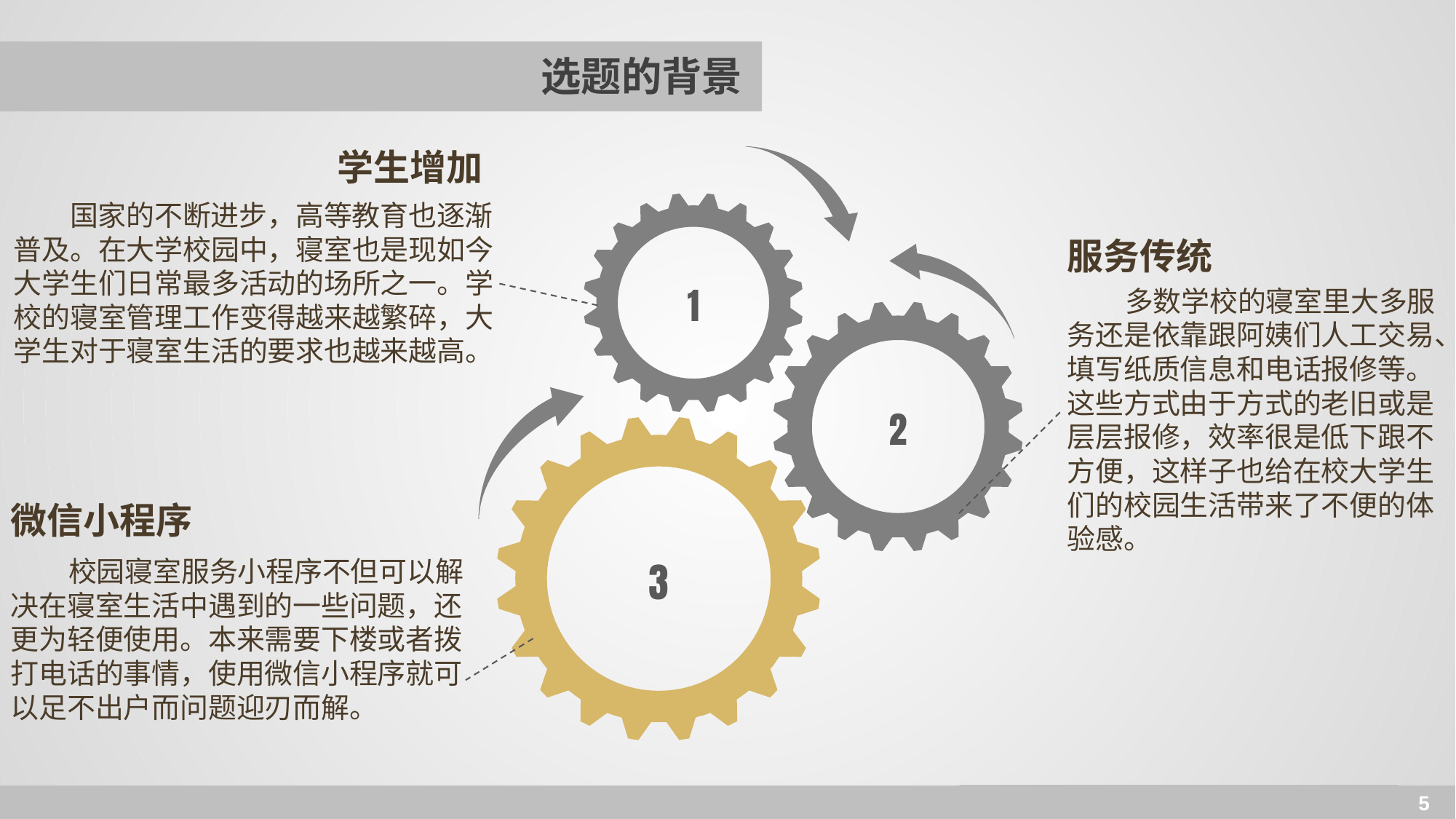

# 选题的背景
学生增加
     国家的不断进步，高等教育也逐渐普及。在大学校园中，寝室也是现如今大学生们日常最多活动的场所之一。学校的寝室管理工作变得越来越繁碎，大学生对于寝室生活的要求也越来越高。

1
服务传统
        多数学校的寝室里大多服务还是依靠跟阿姨们人工交易、填写纸质信息和电话报修等。这些方式由于方式的老旧或是层层报修，效率很是低下跟不方便，这样子也给在校大学生们的校园生活带来了不便的体验感。

2

3
微信小程序
        校园寝室服务小程序不但可以解决在寝室生活中遇到的一些问题，还更为轻便使用。本来需要下楼或者拨打电话的事情，使用微信小程序就可以足不出户而问题迎刃而解。